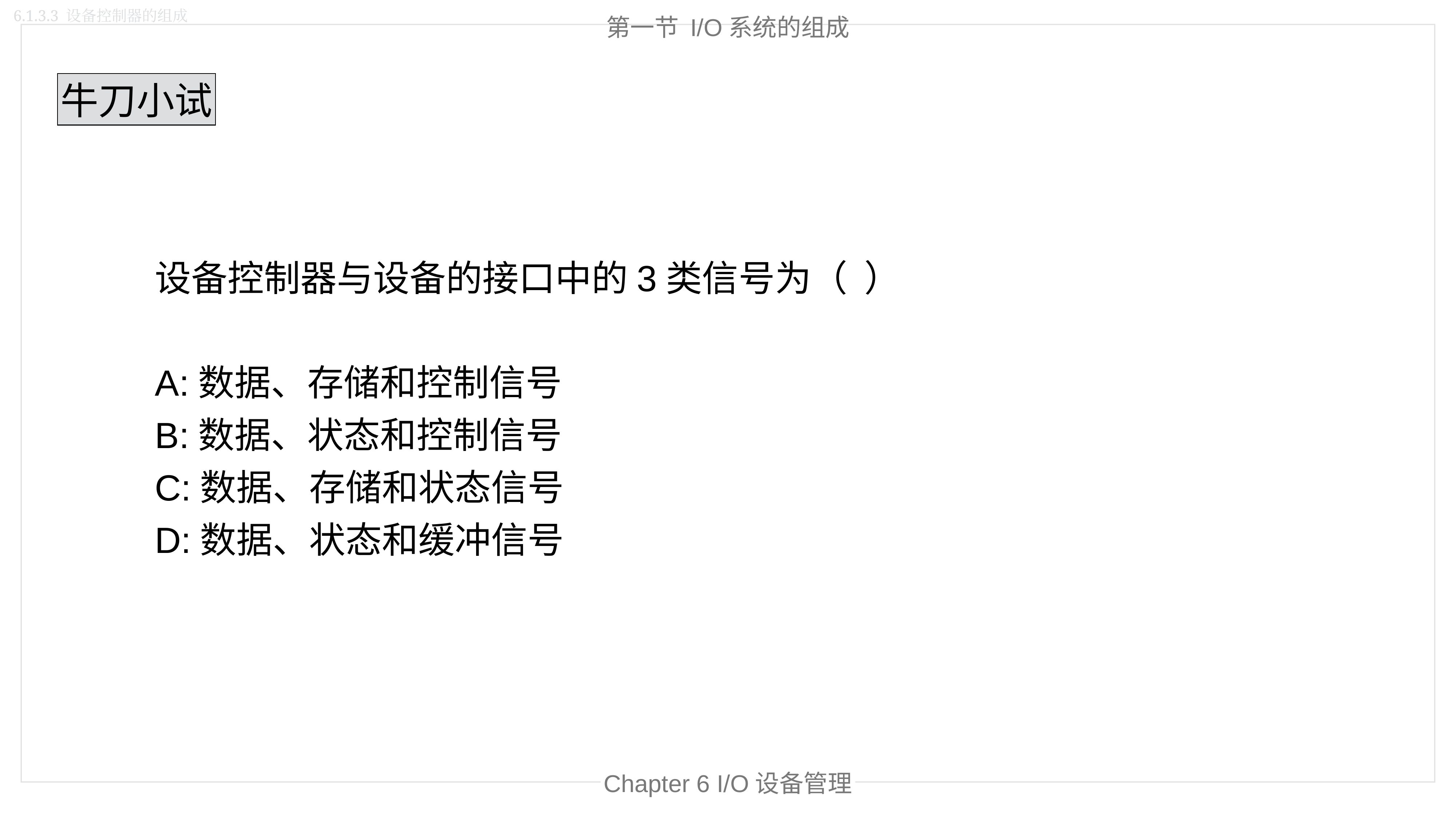

6.1.3.3 设备控制器的组成
第一节 I/O系统的组成

牛刀小试
设备控制器与设备的接口中的3类信号为（  ）

A:数据、存储和控制信号
B:数据、状态和控制信号
C:数据、存储和状态信号
D:数据、状态和缓冲信号
Chapter 6 I/O设备管理